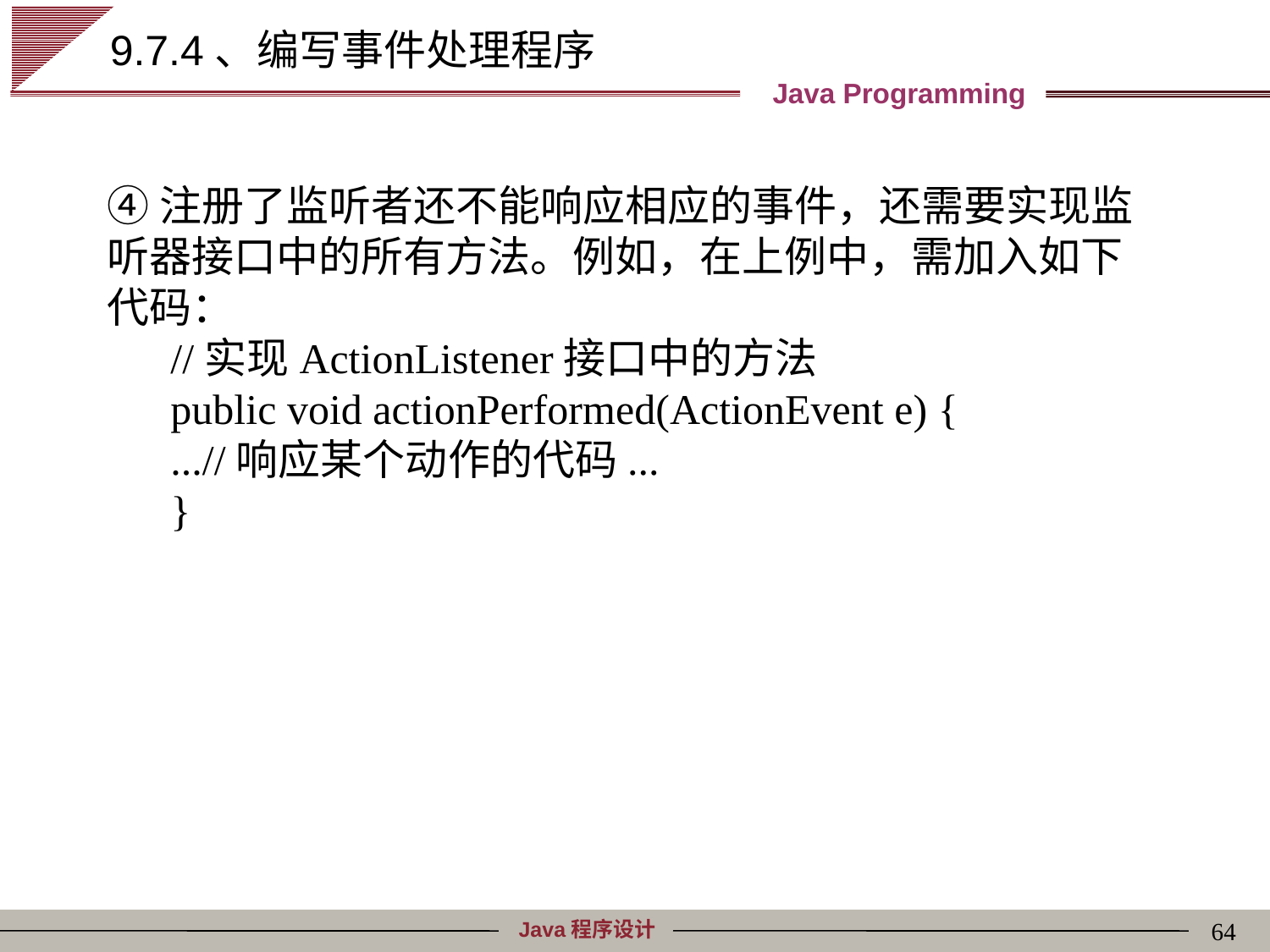

# 9.7.4、编写事件处理程序
④注册了监听者还不能响应相应的事件，还需要实现监听器接口中的所有方法。例如，在上例中，需加入如下代码：
//实现ActionListener接口中的方法
public void actionPerformed(ActionEvent e) {
...//响应某个动作的代码...
}